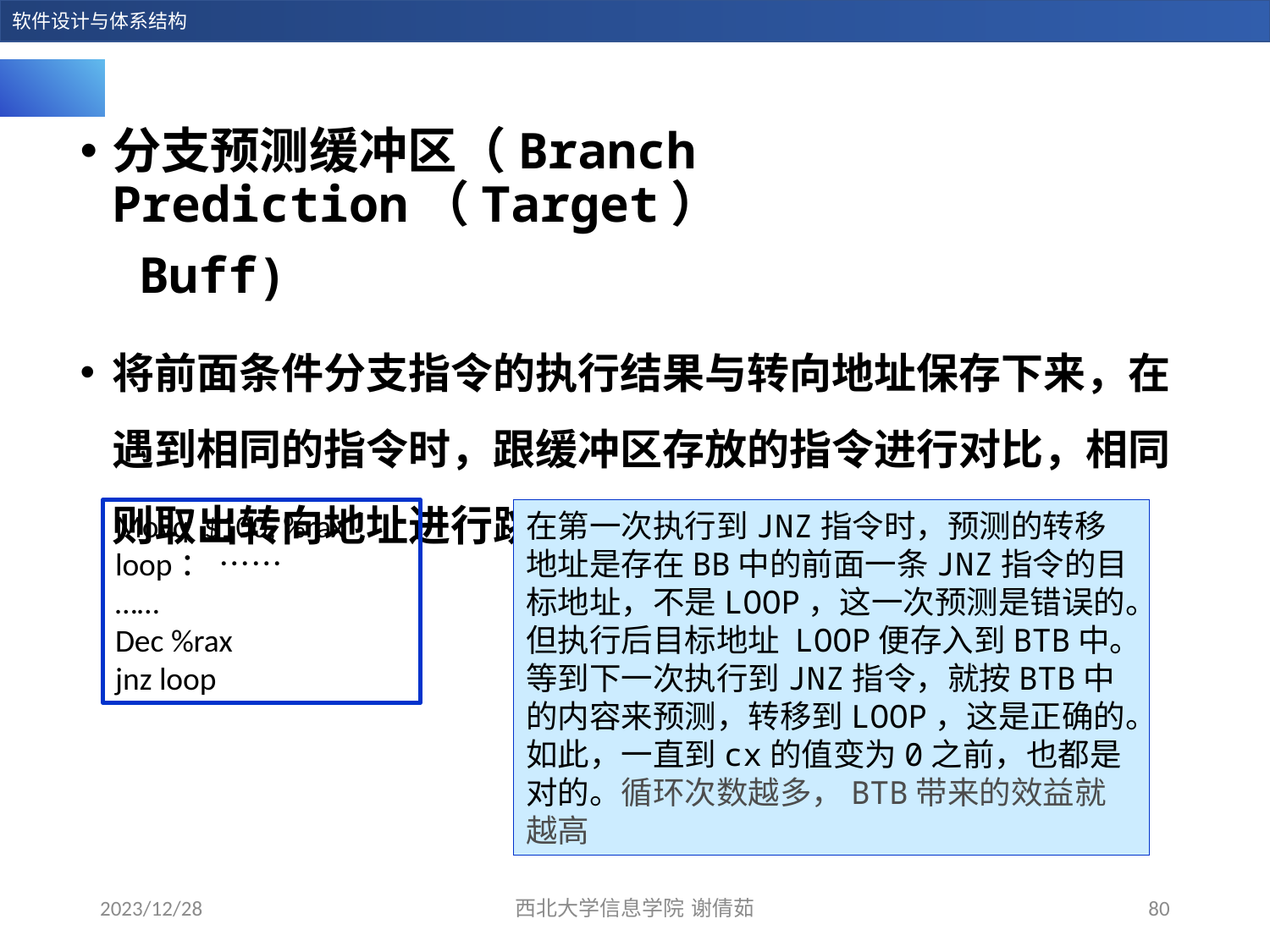

分支预测缓冲区（Branch Prediction（Target）
  Buff)
将前面条件分支指令的执行结果与转向地址保存下来，在遇到相同的指令时，跟缓冲区存放的指令进行对比，相同则取出转向地址进行跳转。

Movq  $100, %rax
loop： ……
……
Dec %rax
jnz loop
在第一次执行到JNZ指令时，预测的转移地址是存在BB中的前面一条JNZ指令的目标地址，不是LOOP，这一次预测是错误的。但执行后目标地址 LOOP便存入到BTB中。等到下一次执行到JNZ指令，就按BTB中的内容来预测，转移到LOOP，这是正确的。如此，一直到cx的值变为0之前，也都是对的。循环次数越多，BTB带来的效益就越高
2023/12/28
西北大学信息学院 谢倩茹
80